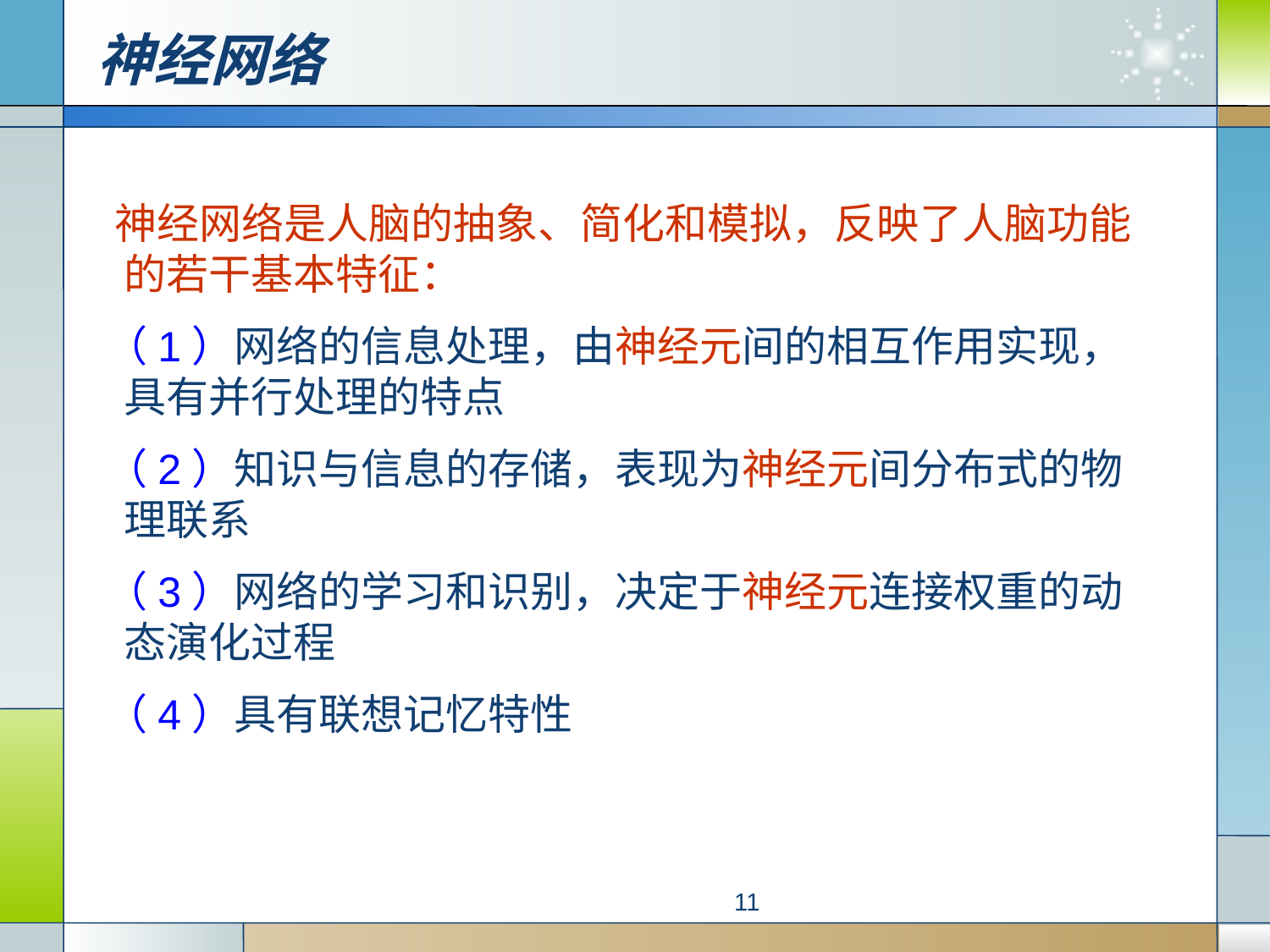

# 神经网络
   神经网络是人脑的抽象、简化和模拟，反映了人脑功能的若干基本特征：
  （1）网络的信息处理，由神经元间的相互作用实现，具有并行处理的特点
  （2）知识与信息的存储，表现为神经元间分布式的物理联系
  （3）网络的学习和识别，决定于神经元连接权重的动态演化过程
  （4）具有联想记忆特性
11